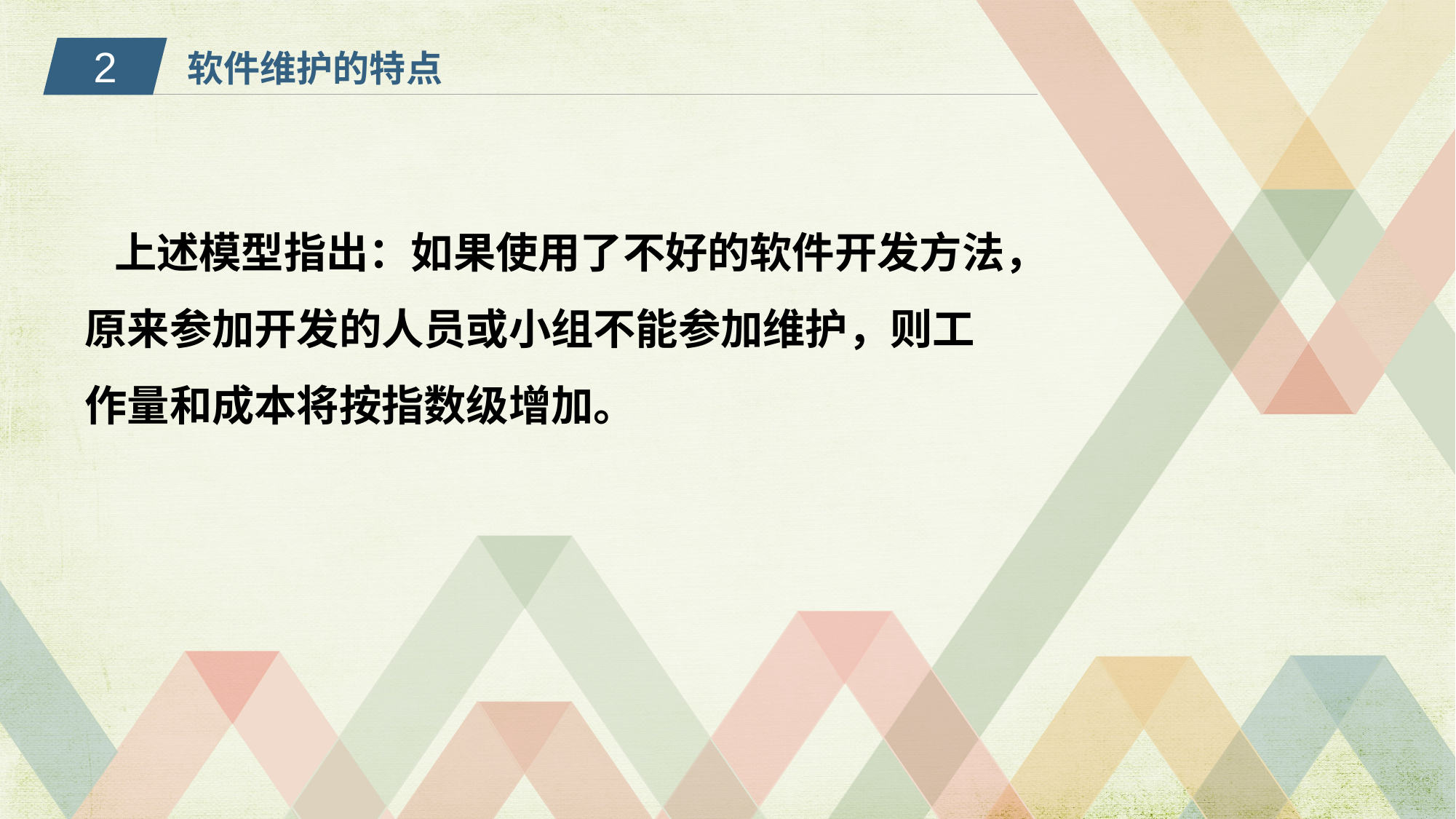

2

软件维护的特点

  上述模型指出：如果使用了不好的软件开发方法，原来参加开发的人员或小组不能参加维护，则工作量和成本将按指数级增加。